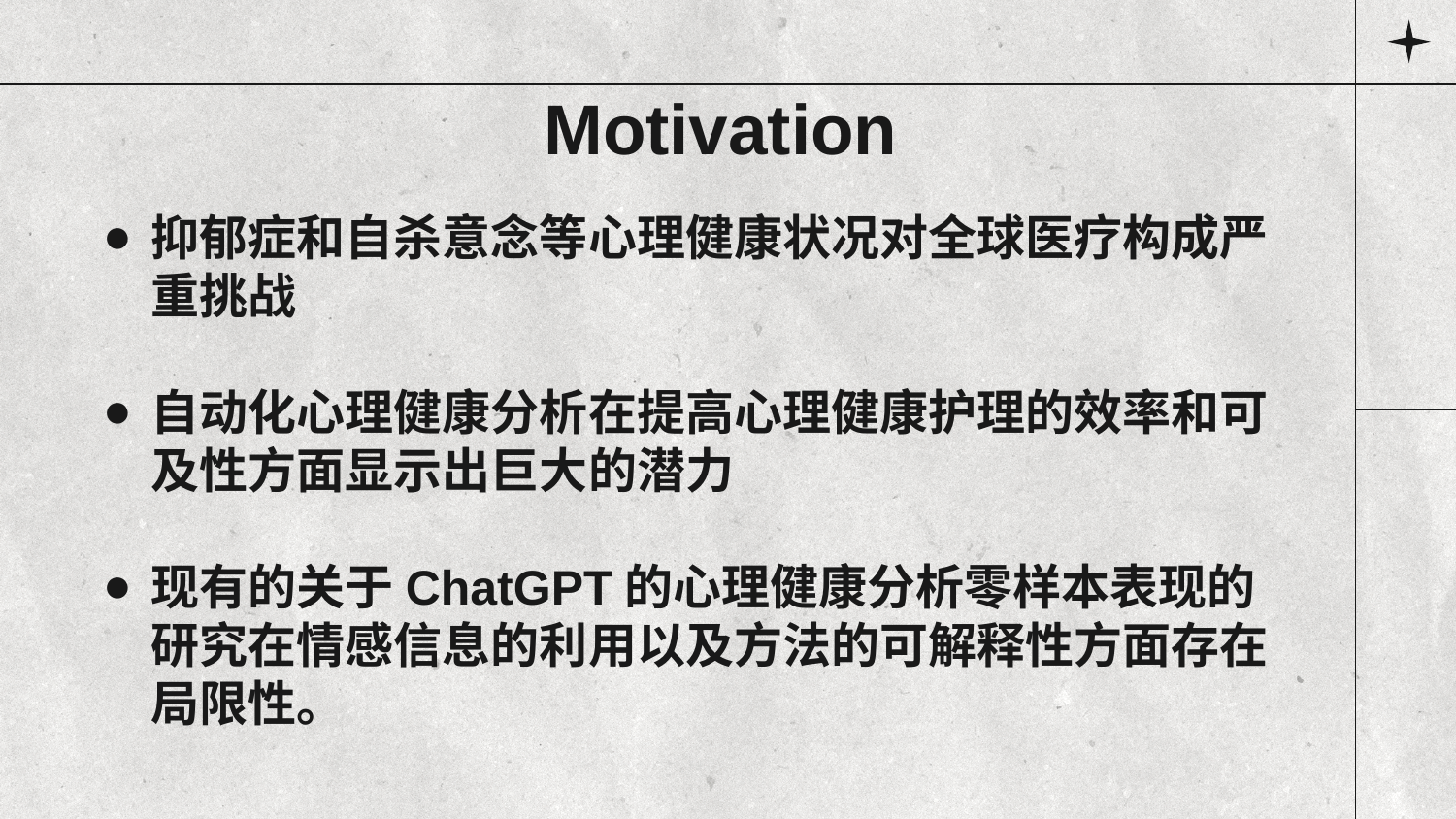

# Motivation
抑郁症和自杀意念等心理健康状况对全球医疗构成严重挑战

自动化心理健康分析在提高心理健康护理的效率和可及性方面显示出巨大的潜力

现有的关于ChatGPT的心理健康分析零样本表现的研究在情感信息的利用以及方法的可解释性方面存在局限性。